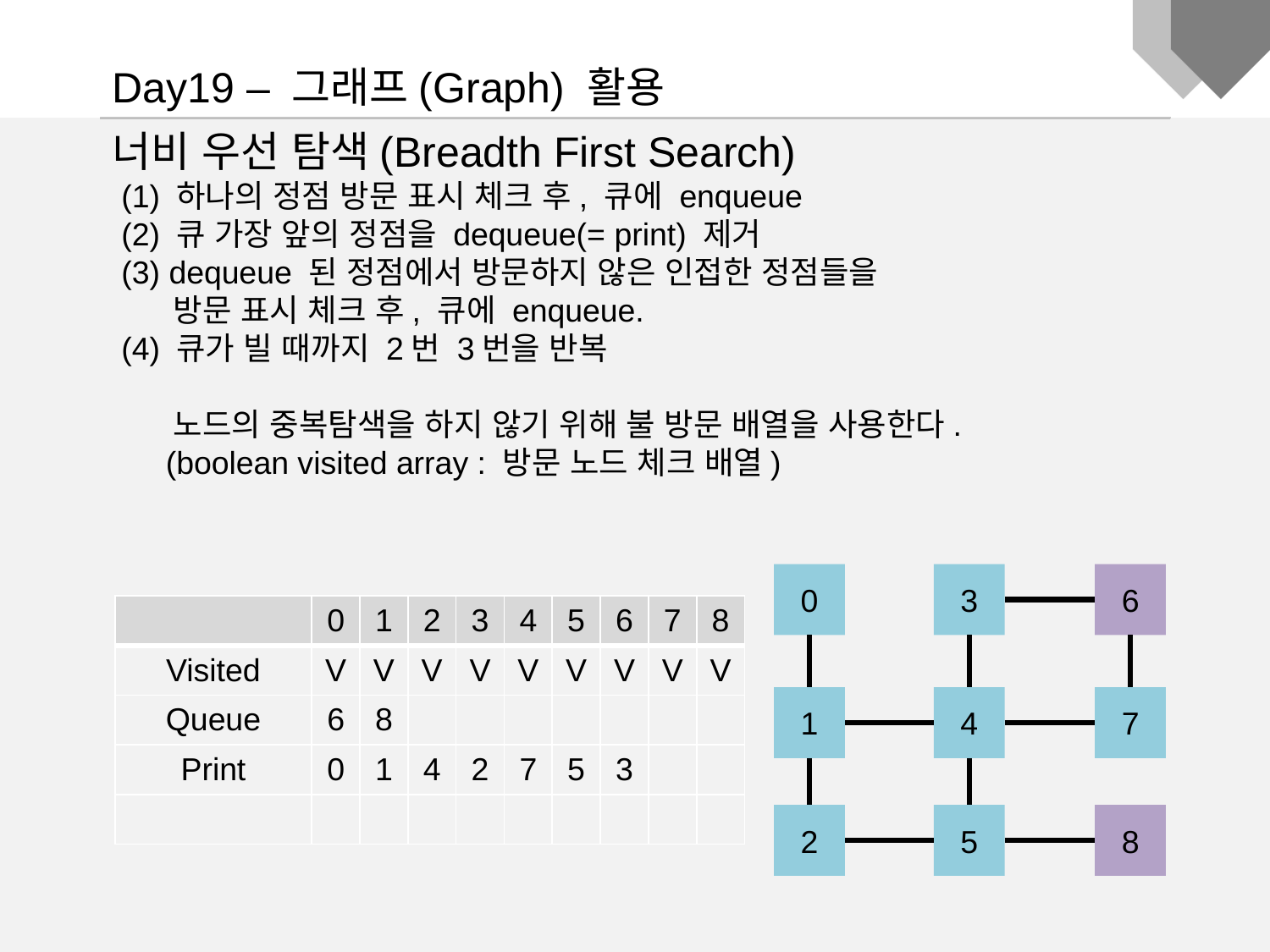

Day19 – 그래프(Graph) 활용
너비 우선 탐색(Breadth First Search)
 (1) 하나의 정점 방문 표시 체크 후, 큐에 enqueue
 (2) 큐 가장 앞의 정점을 dequeue(= print) 제거
 (3) dequeue 된 정점에서 방문하지 않은 인접한 정점들을
      방문 표시 체크 후, 큐에 enqueue.
 (4) 큐가 빌 때까지 2번 3번을 반복

      노드의 중복탐색을 하지 않기 위해 불 방문 배열을 사용한다.
      (boolean visited array : 방문 노드 체크 배열)
0
3
6
1
4
7
2
5
8
|  | 0 | 1 | 2 | 3 | 4 | 5 | 6 | 7 | 8 |
| --- | --- | --- | --- | --- | --- | --- | --- | --- | --- |
| Visited | V | V | V | V | V | V | V | V | V |
| Queue | 6 | 8 |  |  |  |  |  |  |  |
| Print | 0 | 1 | 4 | 2 | 7 | 5 | 3 |  |  |
|  |  |  |  |  |  |  |  |  |  |